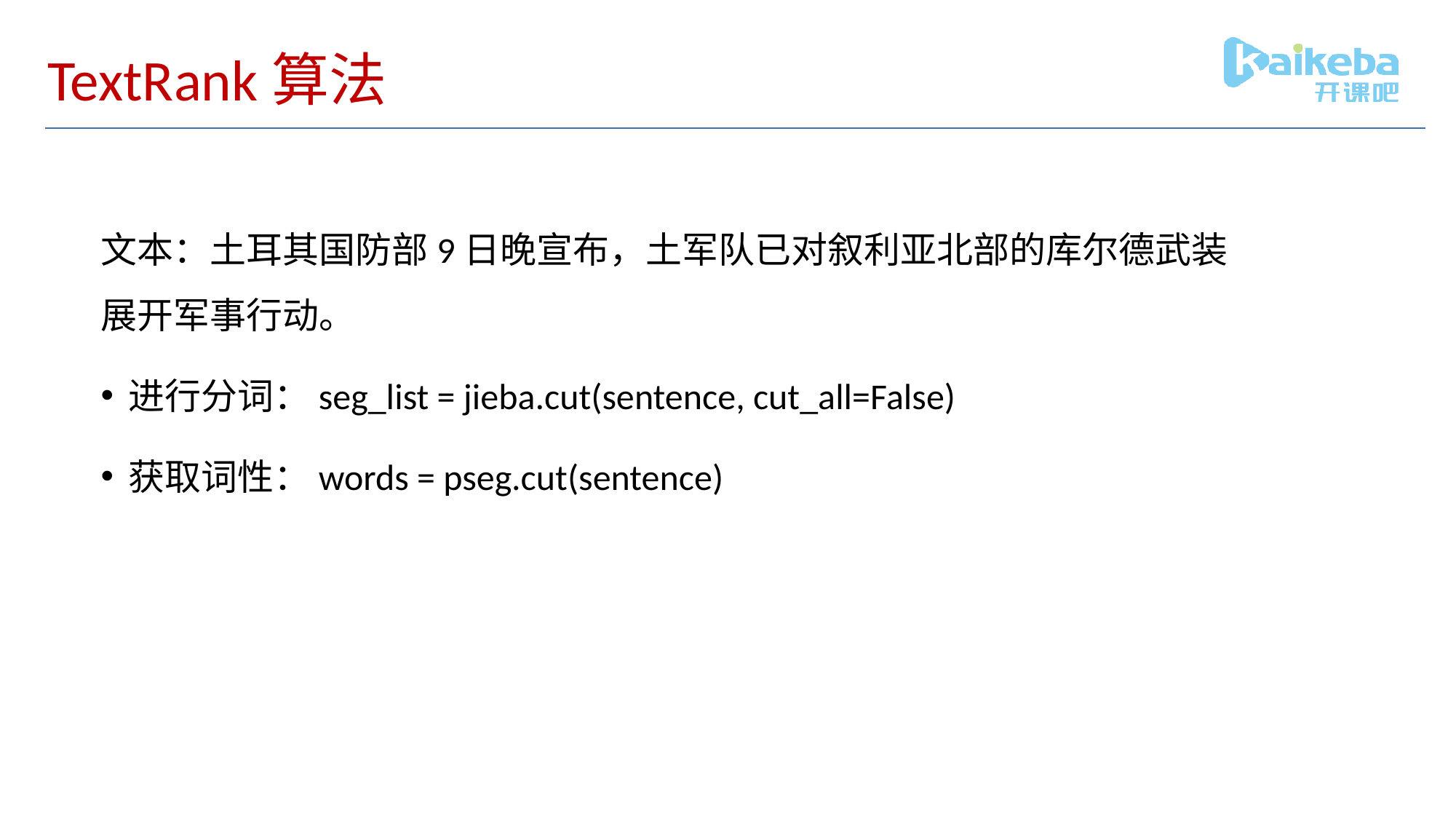

# TextRank算法
文本：土耳其国防部9日晚宣布，土军队已对叙利亚北部的库尔德武装展开军事行动。
进行分词：seg_list = jieba.cut(sentence, cut_all=False)
获取词性：words = pseg.cut(sentence)